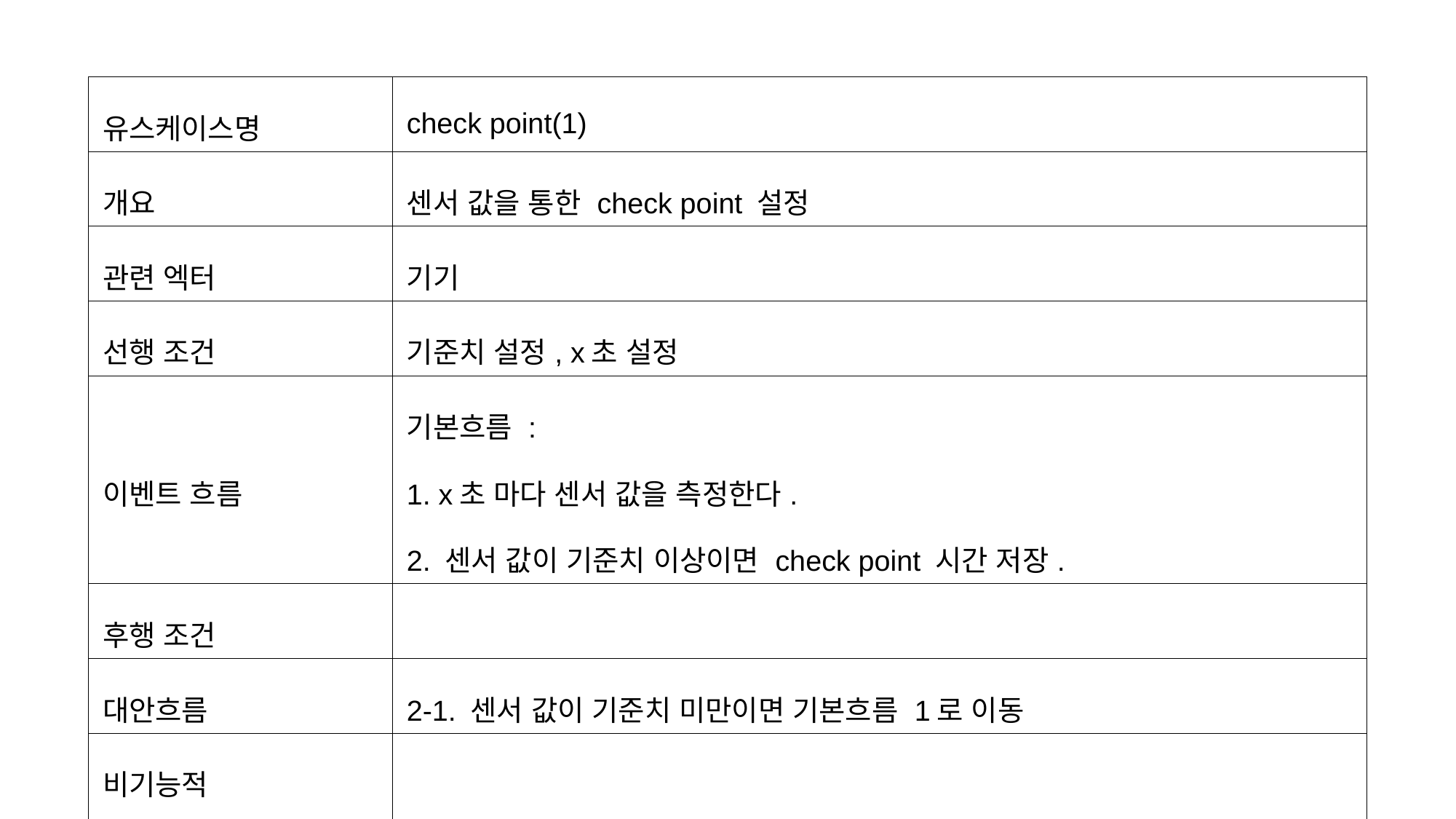

| 유스케이스명 | check point(1) |
| --- | --- |
| 개요 | 센서 값을 통한 check point 설정 |
| 관련 엑터 | 기기 |
| 선행 조건 | 기준치 설정, x초 설정 |
| 이벤트 흐름 | 기본흐름 : 1. x초 마다 센서 값을 측정한다. 2. 센서 값이 기준치 이상이면 check point 시간 저장. |
| 후행 조건 |  |
| 대안흐름 | 2-1. 센서 값이 기준치 미만이면 기본흐름 1로 이동 |
| 비기능적 요구사항 |  |